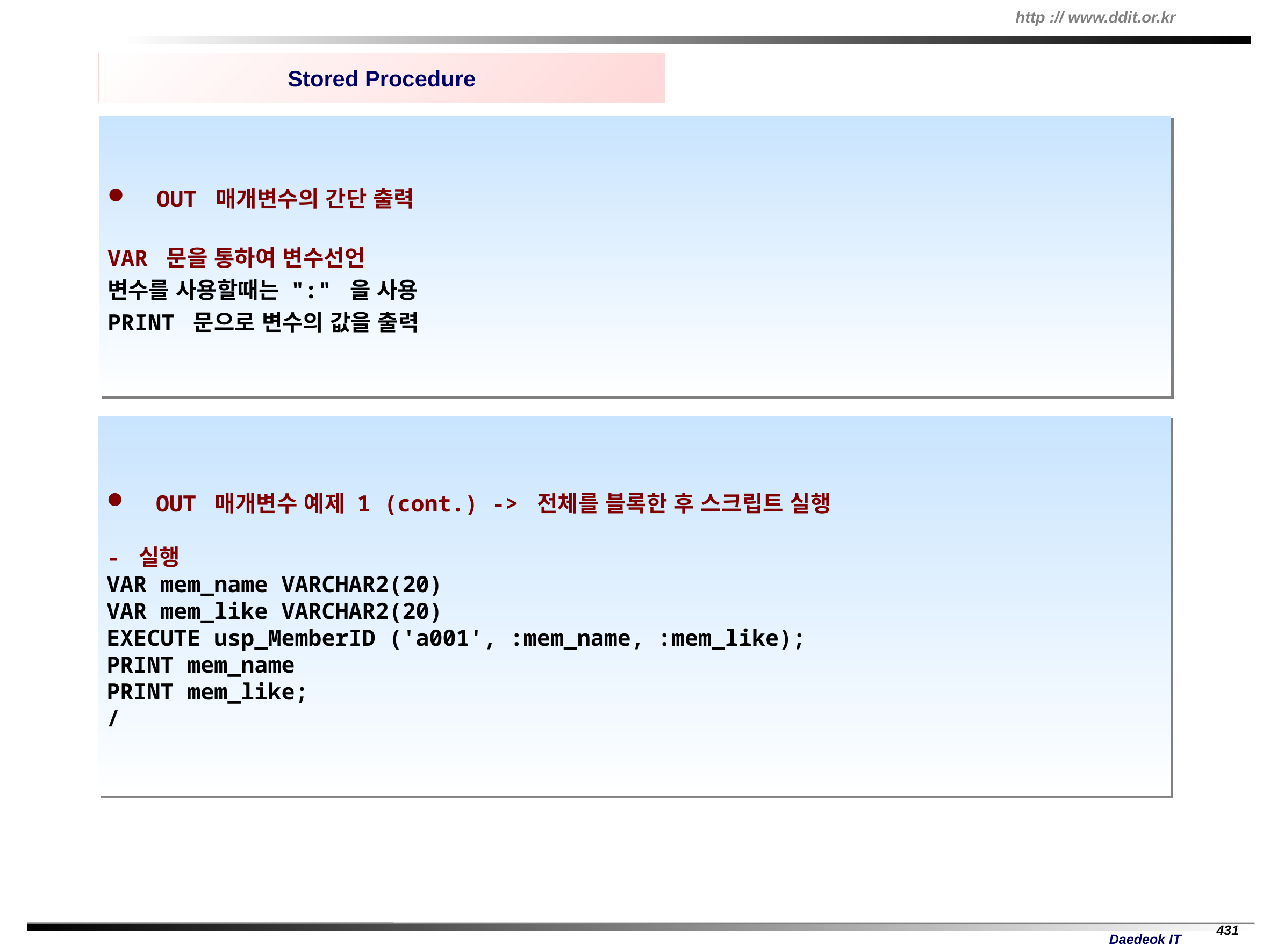

Stored Procedure
  OUT 매개변수의 간단 출력

VAR 문을 통하여 변수선언
변수를 사용할때는 ":" 을 사용
PRINT 문으로 변수의 값을 출력
  OUT 매개변수 예제 1 (cont.) -> 전체를 블록한 후 스크립트 실행

- 실행
VAR mem_name VARCHAR2(20)
VAR mem_like VARCHAR2(20)
EXECUTE usp_MemberID ('a001', :mem_name, :mem_like);
PRINT mem_name
PRINT mem_like;
/